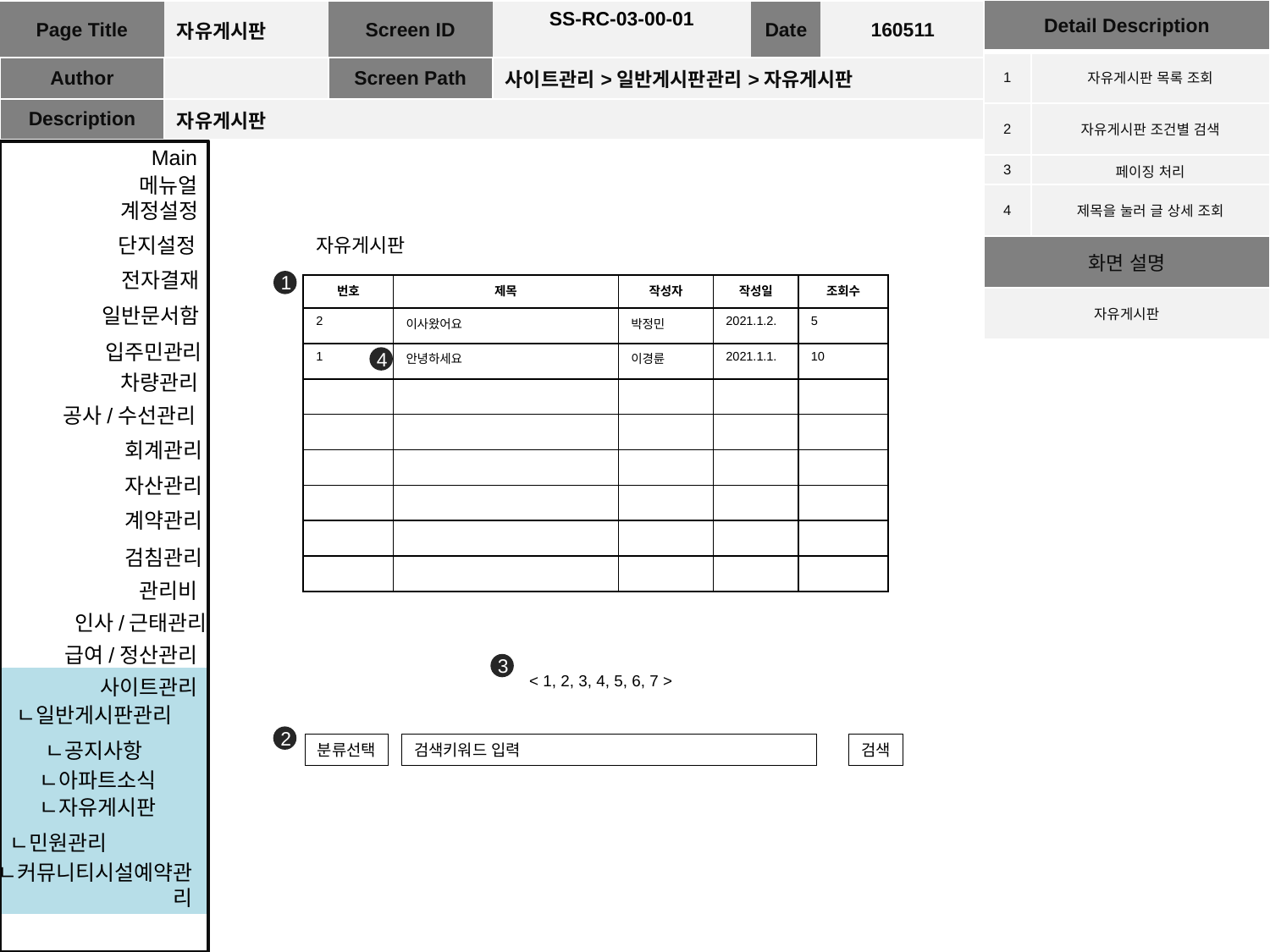

| Detail Description |  |
| --- | --- |
| 1 | 자유게시판 목록 조회 |
| 2 | 자유게시판 조건별 검색 |
| 3 | 페이징 처리 |
| 4 | 제목을 눌러 글 상세 조회 |
| 화면 설명 |  |
| 자유게시판 |  |
| Page Title | 자유게시판 | Screen ID | SS-RC-03-00-01 | Date | 160511 |
| --- | --- | --- | --- | --- | --- |
| Author |  | Screen Path | 사이트관리>일반게시판관리>자유게시판 |  |  |
| Description | 자유게시판 |  |  |  |  |
Main

메뉴얼
계정설정
단지설정
자유게시판
전자결재
1
| 번호 | 제목 | 작성자 | 작성일 | 조회수 |
| --- | --- | --- | --- | --- |
| 2 | 이사왔어요 | 박정민 | 2021.1.2. | 5 |
| 1 | 안녕하세요 | 이경륜 | 2021.1.1. | 10 |
|  |  |  |  |  |
|  |  |  |  |  |
|  |  |  |  |  |
|  |  |  |  |  |
|  |  |  |  |  |
|  |  |  |  |  |
일반문서함
입주민관리
4
차량관리
공사/수선관리
회계관리
자산관리
계약관리
검침관리
관리비
인사/근태관리
급여/정산관리
3
< 1, 2, 3, 4, 5, 6, 7 >

사이트관리
ㄴ일반게시판관리
2
ㄴ공지사항
분류선택
검색키워드 입력
검색
ㄴ아파트소식
ㄴ자유게시판
ㄴ민원관리
ㄴ커뮤니티시설예약관리